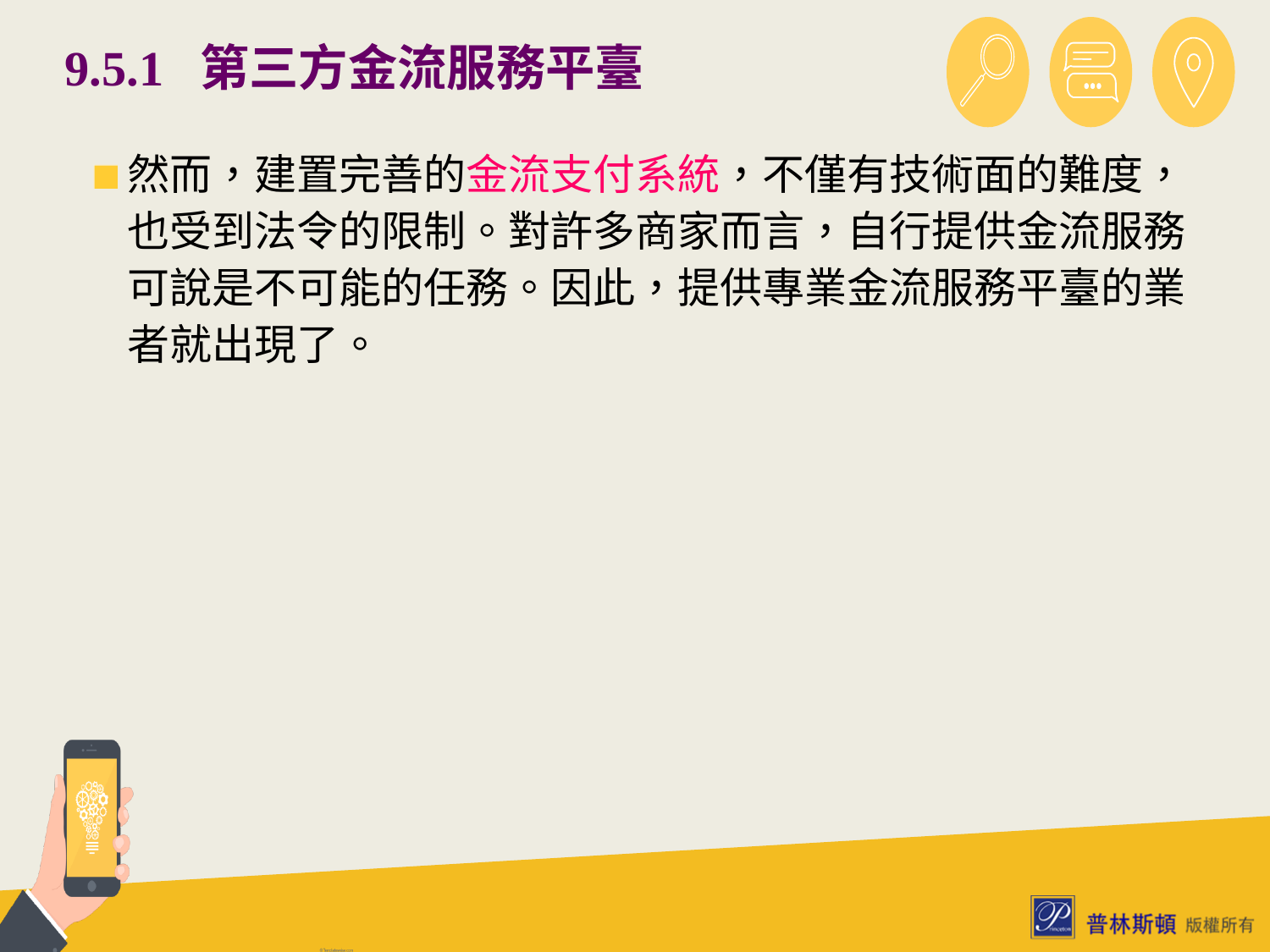

# 9.5.1  第三方金流服務平臺
然而，建置完善的金流支付系統，不僅有技術面的難度，也受到法令的限制。對許多商家而言，自行提供金流服務可說是不可能的任務。因此，提供專業金流服務平臺的業者就出現了。